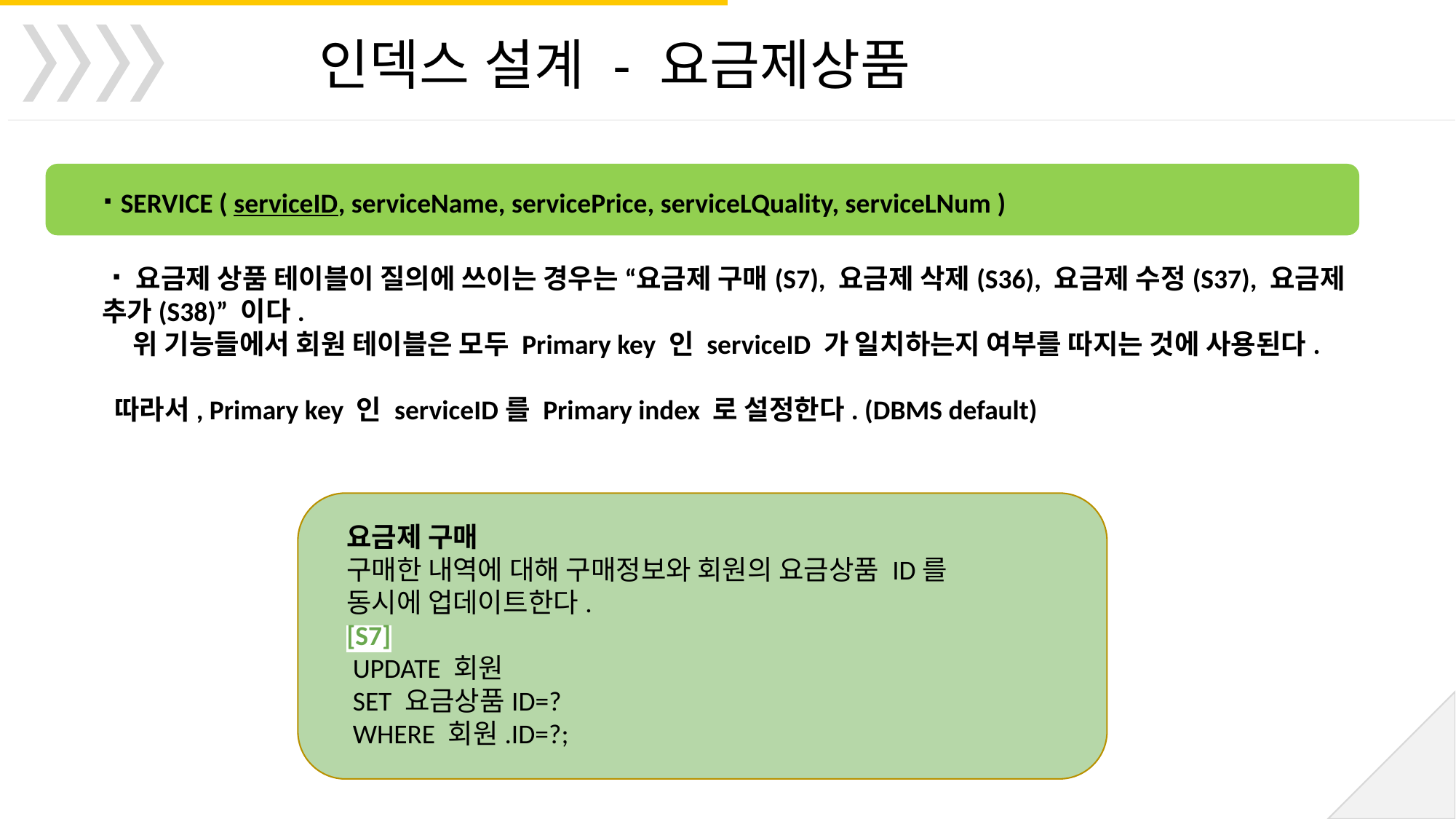

인덱스 설계 - 요금제상품

⠐ SERVICE ( serviceID, serviceName, servicePrice, serviceLQuality, serviceLNum )
⠐ 요금제 상품 테이블이 질의에 쓰이는 경우는 “요금제 구매(S7), 요금제 삭제(S36), 요금제 수정(S37), 요금제 추가(S38)” 이다.
    위 기능들에서 회원 테이블은 모두 Primary key 인 serviceID 가 일치하는지 여부를 따지는 것에 사용된다.

 따라서, Primary key 인 serviceID를 Primary index 로 설정한다. (DBMS default)

요금제 구매
구매한 내역에 대해 구매정보와 회원의 요금상품 ID를 동시에 업데이트한다.
[S7]
 UPDATE 회원
 SET 요금상품ID=?
 WHERE 회원.ID=?;